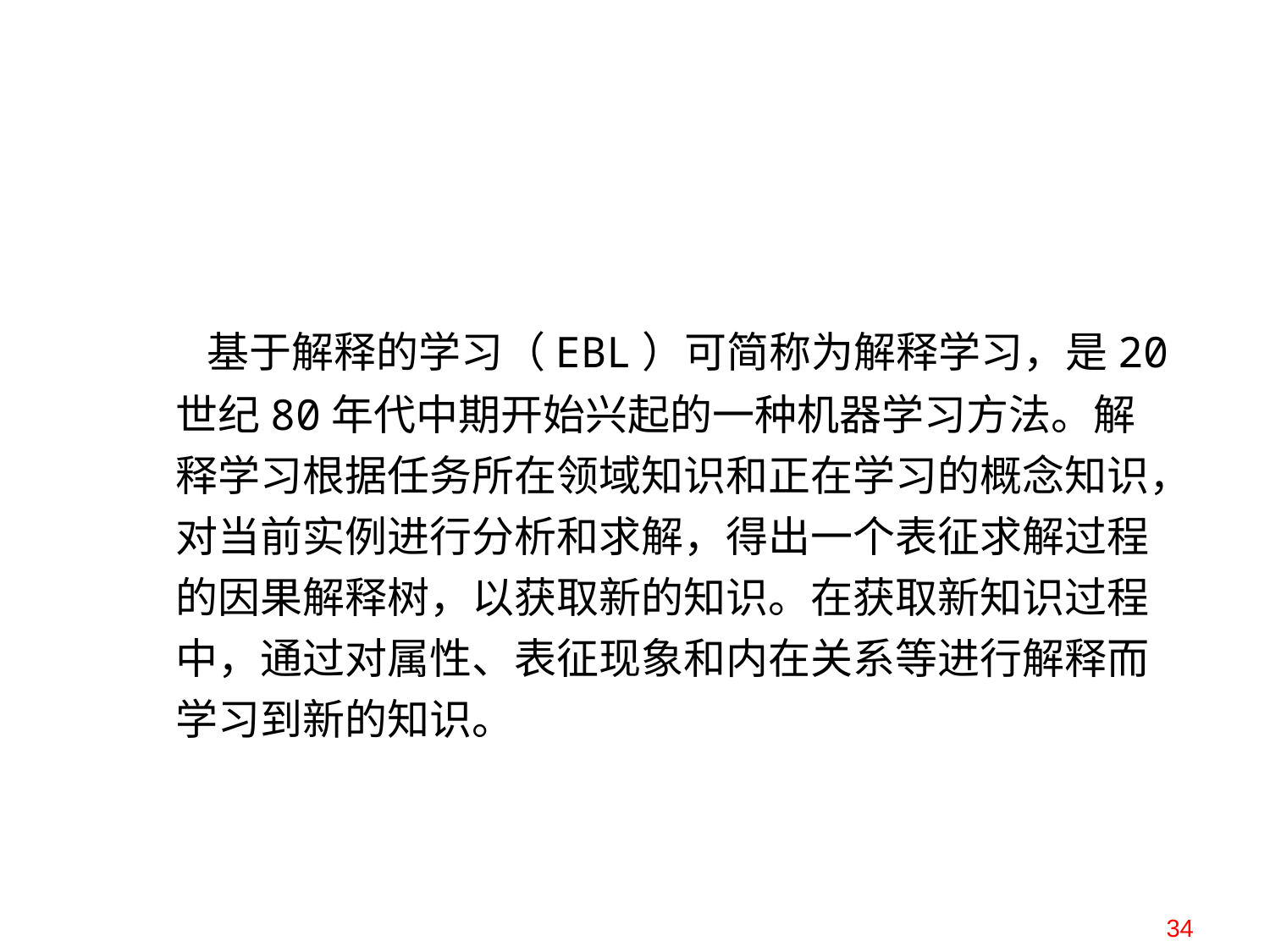

基于解释的学习（EBL）可简称为解释学习，是20世纪80年代中期开始兴起的一种机器学习方法。解释学习根据任务所在领域知识和正在学习的概念知识，对当前实例进行分析和求解，得出一个表征求解过程的因果解释树，以获取新的知识。在获取新知识过程中，通过对属性、表征现象和内在关系等进行解释而学习到新的知识。

34